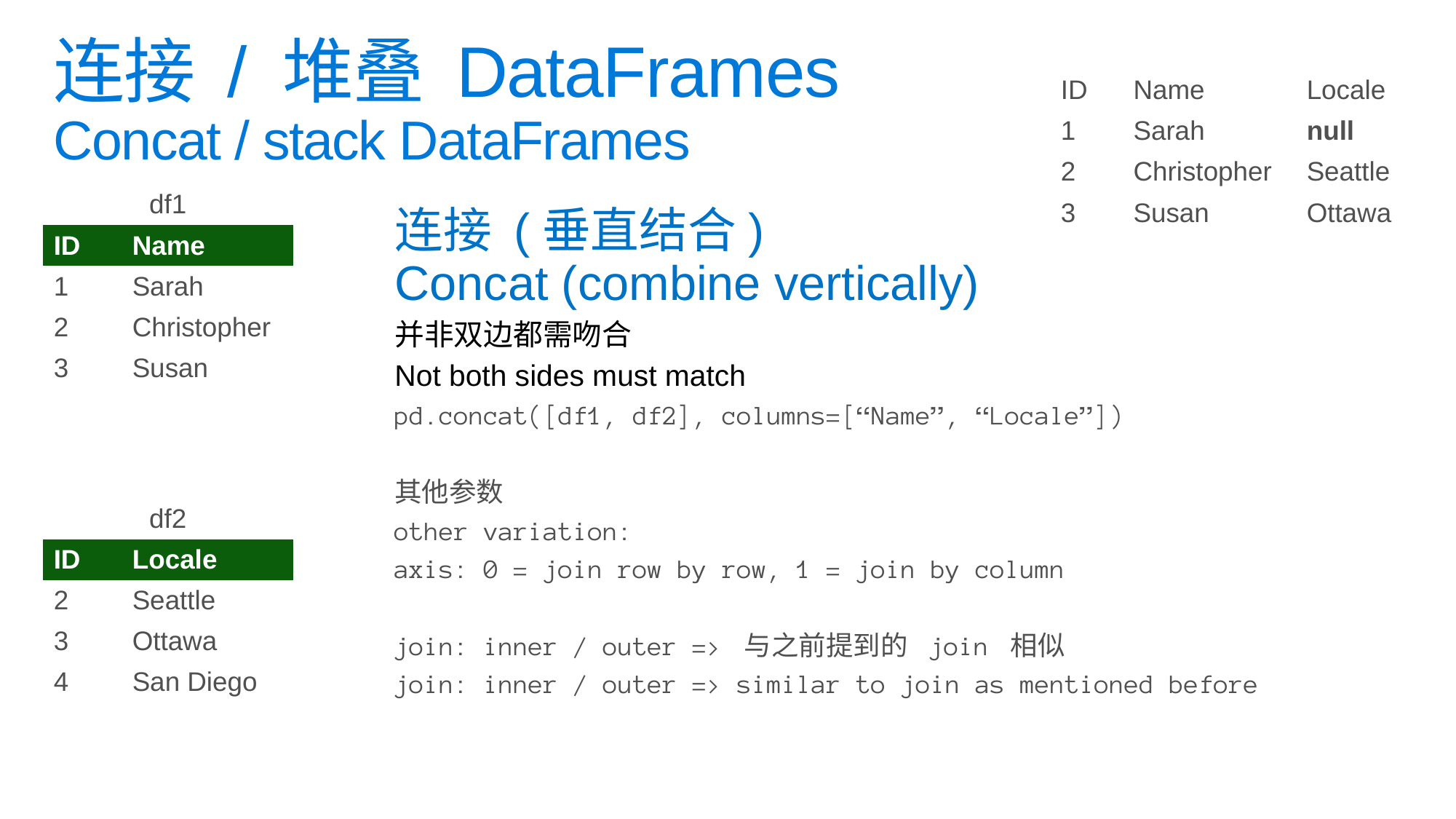

# 连接 / 堆叠 DataFrames
Concat / stack DataFrames
| ID | Name | Locale |
| --- | --- | --- |
| 1 | Sarah | null |
| 2 | Christopher | Seattle |
| 3 | Susan | Ottawa |
| df1 |  |
| --- | --- |
| ID | Name |
| 1 | Sarah |
| 2 | Christopher |
| 3 | Susan |
连接 (垂直结合)
Concat (combine vertically)
并非双边都需吻合
Not both sides must match
pd.concat([df1, df2], columns=[“Name”, “Locale”])

其他参数
other variation:
axis: 0 = join row by row, 1 = join by column

join: inner / outer => 与之前提到的 join 相似
join: inner / outer => similar to join as mentioned before

| df2 |  |
| --- | --- |
| ID | Locale |
| 2 | Seattle |
| 3 | Ottawa |
| 4 | San Diego |